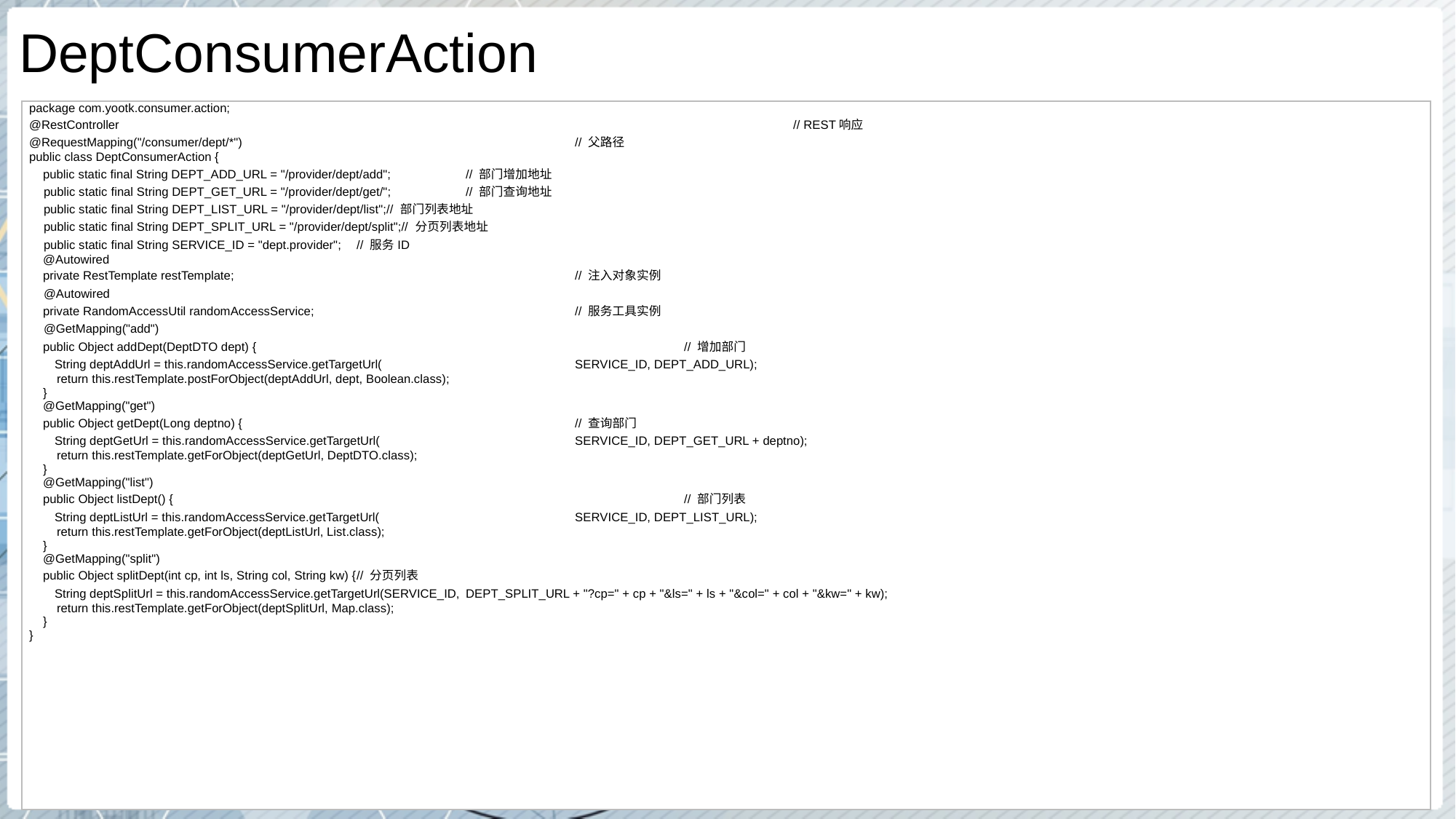

# DeptConsumerAction
| package com.yootk.consumer.action; @RestController // REST响应 @RequestMapping("/consumer/dept/\*") // 父路径 public class DeptConsumerAction { public static final String DEPT\_ADD\_URL = "/provider/dept/add"; // 部门增加地址 public static final String DEPT\_GET\_URL = "/provider/dept/get/"; // 部门查询地址 public static final String DEPT\_LIST\_URL = "/provider/dept/list";// 部门列表地址 public static final String DEPT\_SPLIT\_URL = "/provider/dept/split";// 分页列表地址 public static final String SERVICE\_ID = "dept.provider"; // 服务ID @Autowired private RestTemplate restTemplate; // 注入对象实例 @Autowired private RandomAccessUtil randomAccessService; // 服务工具实例 @GetMapping("add") public Object addDept(DeptDTO dept) { // 增加部门 String deptAddUrl = this.randomAccessService.getTargetUrl( SERVICE\_ID, DEPT\_ADD\_URL); return this.restTemplate.postForObject(deptAddUrl, dept, Boolean.class); } @GetMapping("get") public Object getDept(Long deptno) { // 查询部门 String deptGetUrl = this.randomAccessService.getTargetUrl( SERVICE\_ID, DEPT\_GET\_URL + deptno); return this.restTemplate.getForObject(deptGetUrl, DeptDTO.class); } @GetMapping("list") public Object listDept() { // 部门列表 String deptListUrl = this.randomAccessService.getTargetUrl( SERVICE\_ID, DEPT\_LIST\_URL); return this.restTemplate.getForObject(deptListUrl, List.class); } @GetMapping("split") public Object splitDept(int cp, int ls, String col, String kw) { // 分页列表 String deptSplitUrl = this.randomAccessService.getTargetUrl(SERVICE\_ID, DEPT\_SPLIT\_URL + "?cp=" + cp + "&ls=" + ls + "&col=" + col + "&kw=" + kw); return this.restTemplate.getForObject(deptSplitUrl, Map.class); } } |
| --- |